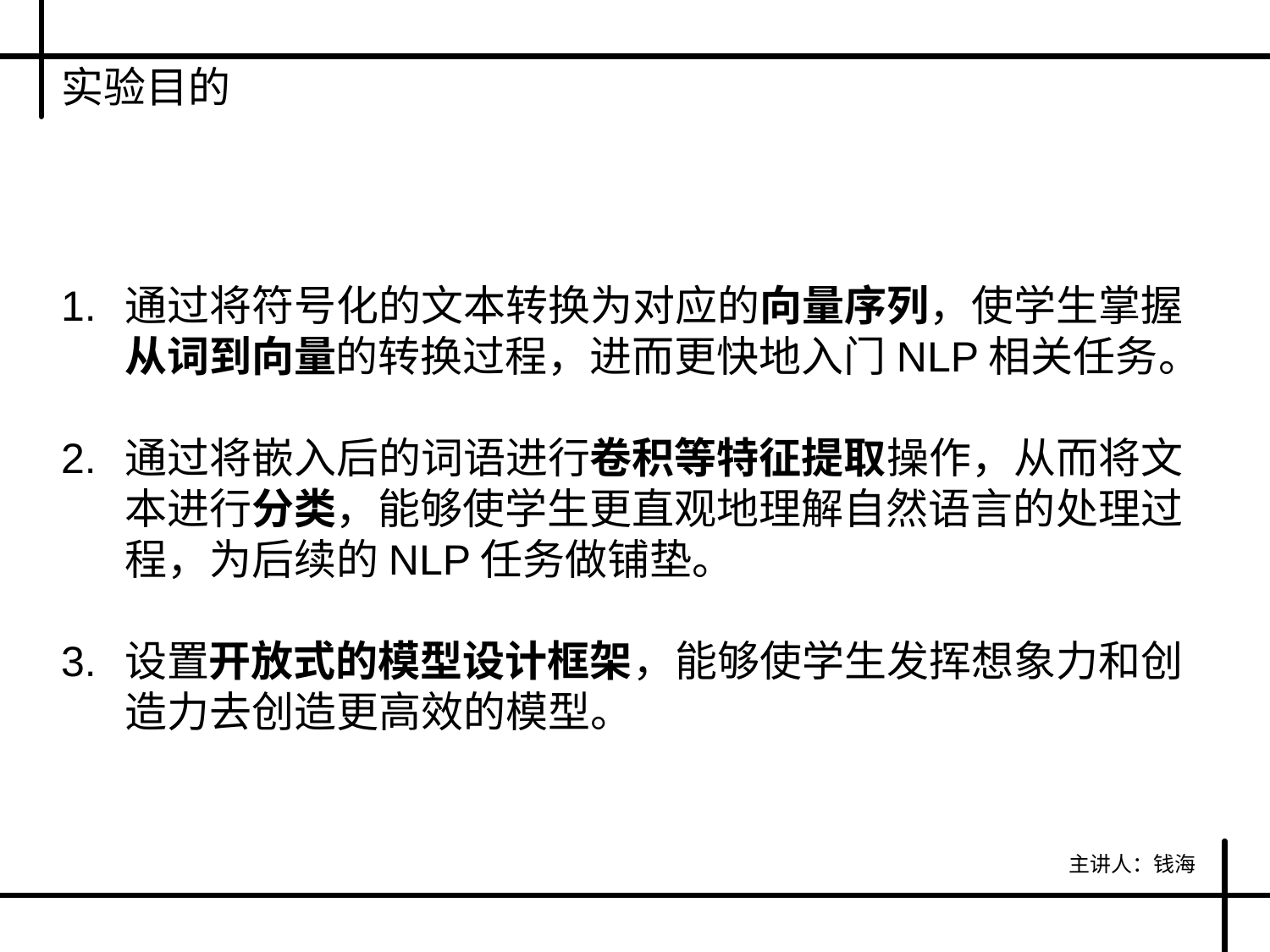

实验目的
通过将符号化的文本转换为对应的向量序列，使学生掌握从词到向量的转换过程，进而更快地入门NLP相关任务。

通过将嵌入后的词语进行卷积等特征提取操作，从而将文本进行分类，能够使学生更直观地理解自然语言的处理过程，为后续的NLP任务做铺垫。

设置开放式的模型设计框架，能够使学生发挥想象力和创造力去创造更高效的模型。